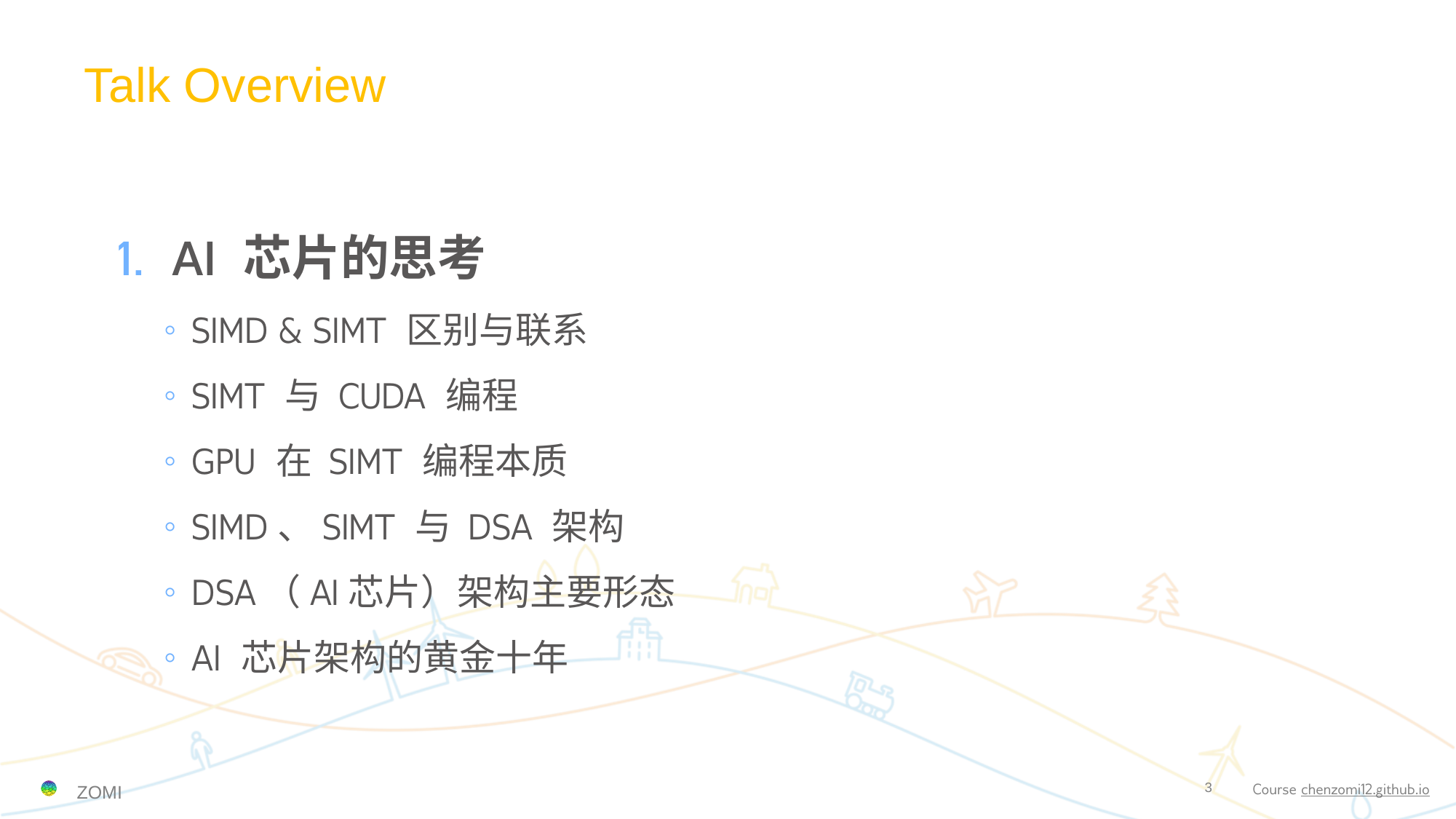

Talk Overview
AI 芯片的思考
SIMD & SIMT 区别与联系
SIMT 与 CUDA 编程
GPU 在 SIMT 编程本质
SIMD、SIMT 与 DSA 架构
DSA（AI芯片）架构主要形态
AI 芯片架构的黄金十年